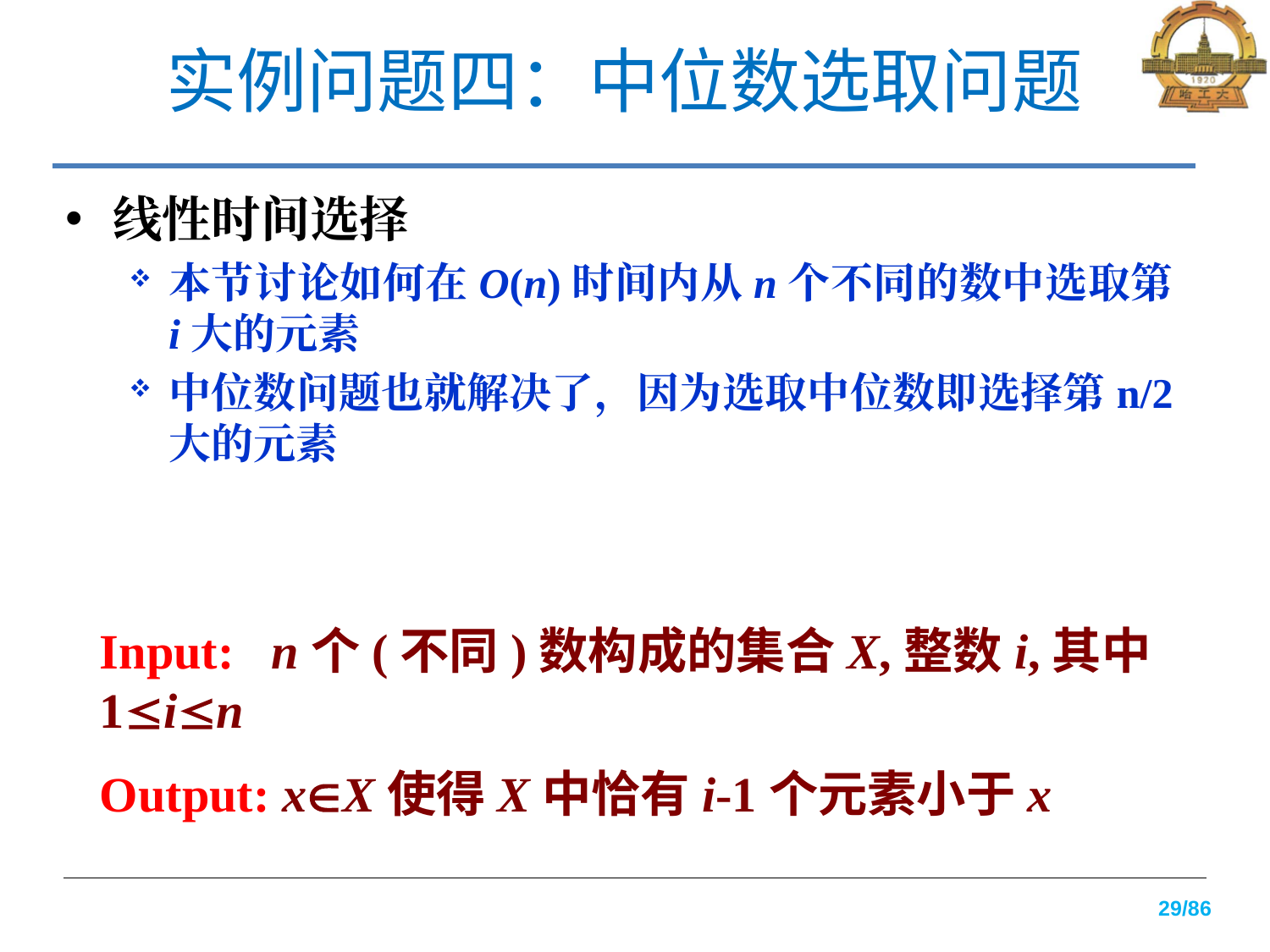

# 实例问题四：中位数选取问题
线性时间选择
本节讨论如何在O(n)时间内从n个不同的数中选取第i大的元素
中位数问题也就解决了，因为选取中位数即选择第n/2大的元素

Input:   n个(不同)数构成的集合X,整数i,其中1≤i≤n
Output: x∈X使得X中恰有i-1个元素小于x